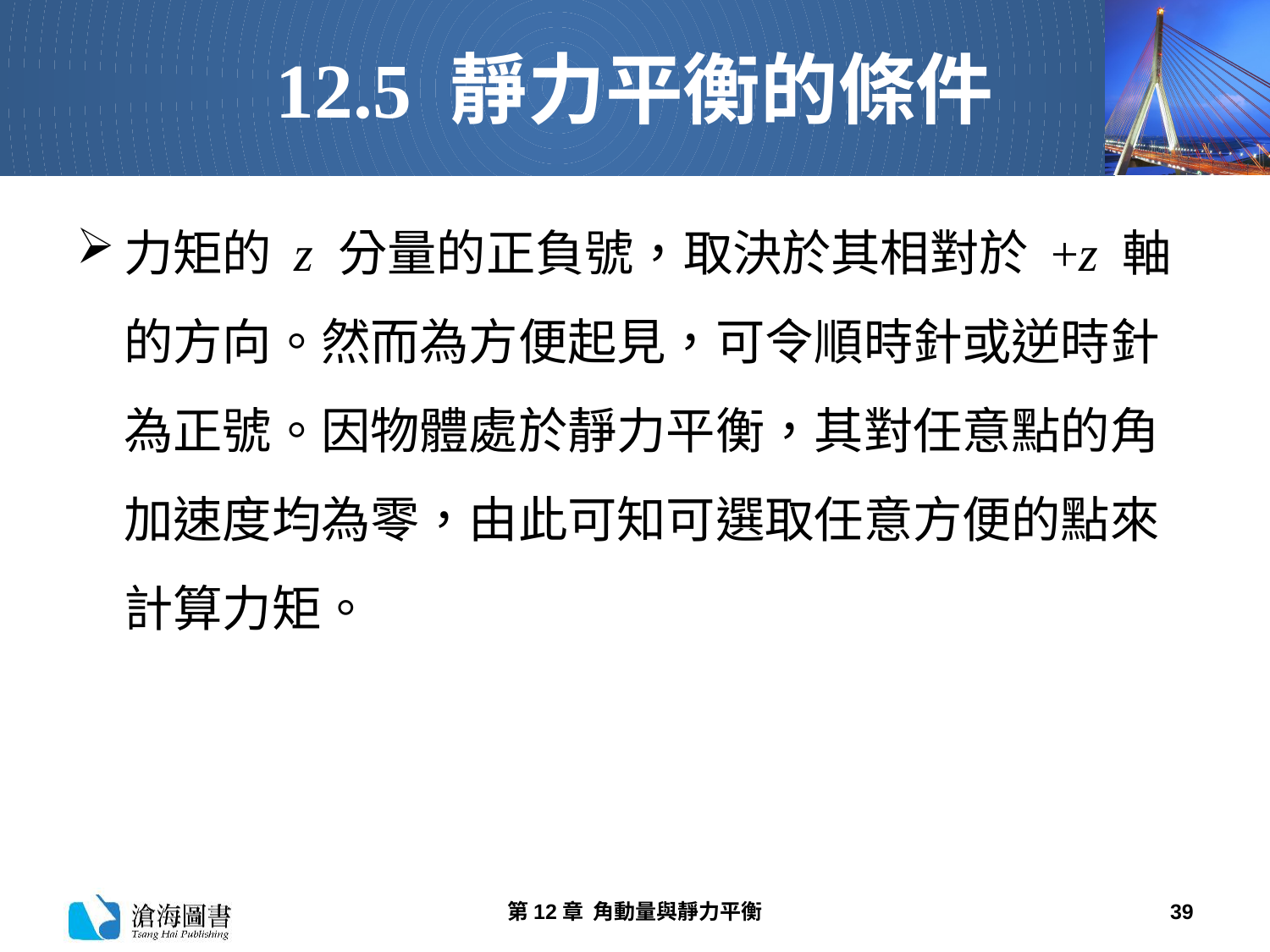

# 12.5 靜力平衡的條件
力矩的 z 分量的正負號，取決於其相對於 +z 軸的方向。然而為方便起見，可令順時針或逆時針為正號。因物體處於靜力平衡，其對任意點的角加速度均為零，由此可知可選取任意方便的點來計算力矩。

第12章  角動量與靜力平衡
39